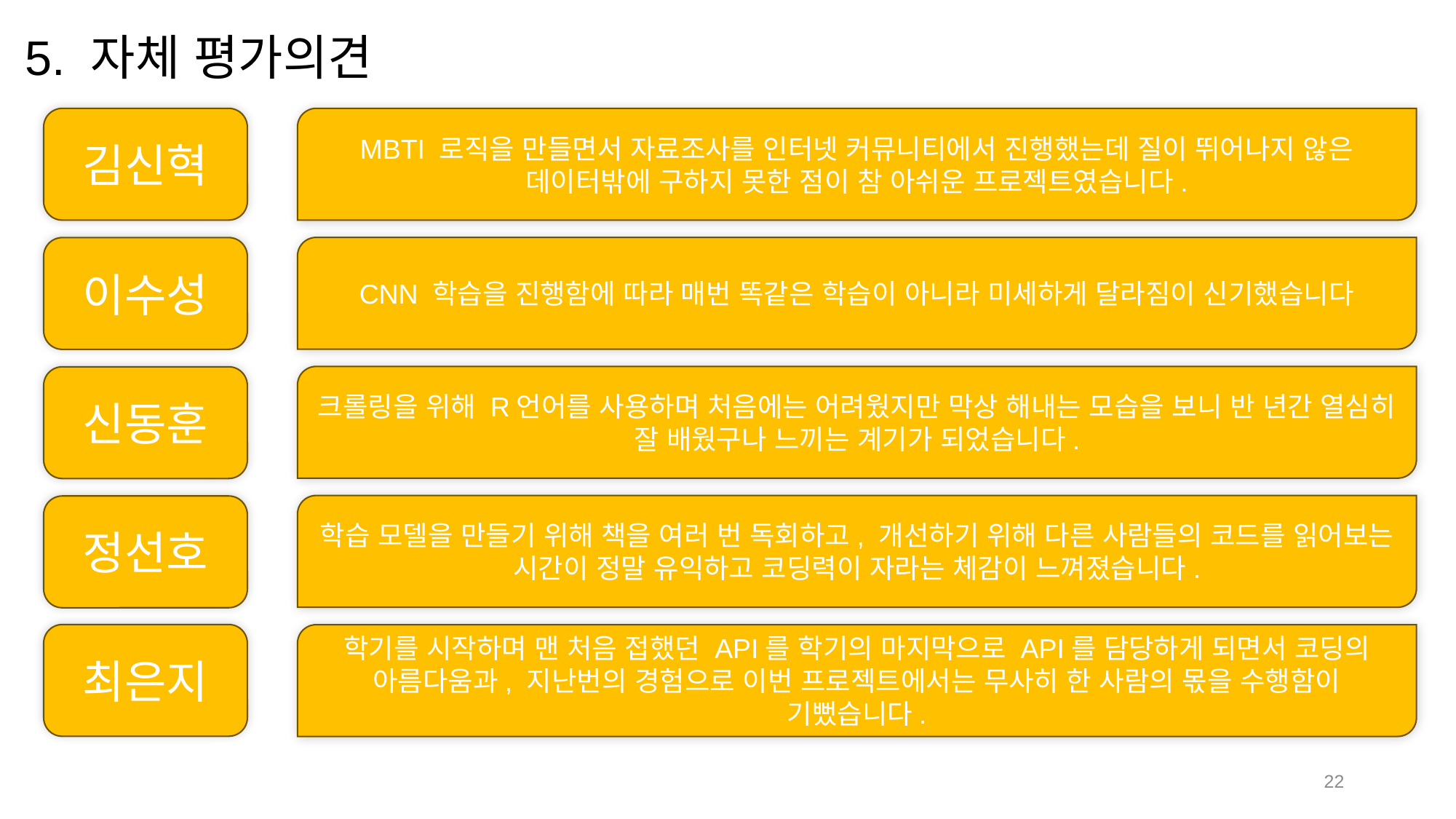

5. 자체 평가의견
MBTI 로직을 만들면서 자료조사를 인터넷 커뮤니티에서 진행했는데 질이 뛰어나지 않은 데이터밖에 구하지 못한 점이 참 아쉬운 프로젝트였습니다.
김신혁
CNN 학습을 진행함에 따라 매번 똑같은 학습이 아니라 미세하게 달라짐이 신기했습니다
이수성
크롤링을 위해 R언어를 사용하며 처음에는 어려웠지만 막상 해내는 모습을 보니 반 년간 열심히 잘 배웠구나 느끼는 계기가 되었습니다.
신동훈
학습 모델을 만들기 위해 책을 여러 번 독회하고, 개선하기 위해 다른 사람들의 코드를 읽어보는 시간이 정말 유익하고 코딩력이 자라는 체감이 느껴졌습니다.
정선호
최은지
학기를 시작하며 맨 처음 접했던 API를 학기의 마지막으로 API를 담당하게 되면서 코딩의 아름다움과, 지난번의 경험으로 이번 프로젝트에서는 무사히 한 사람의 몫을 수행함이 기뻤습니다.
22